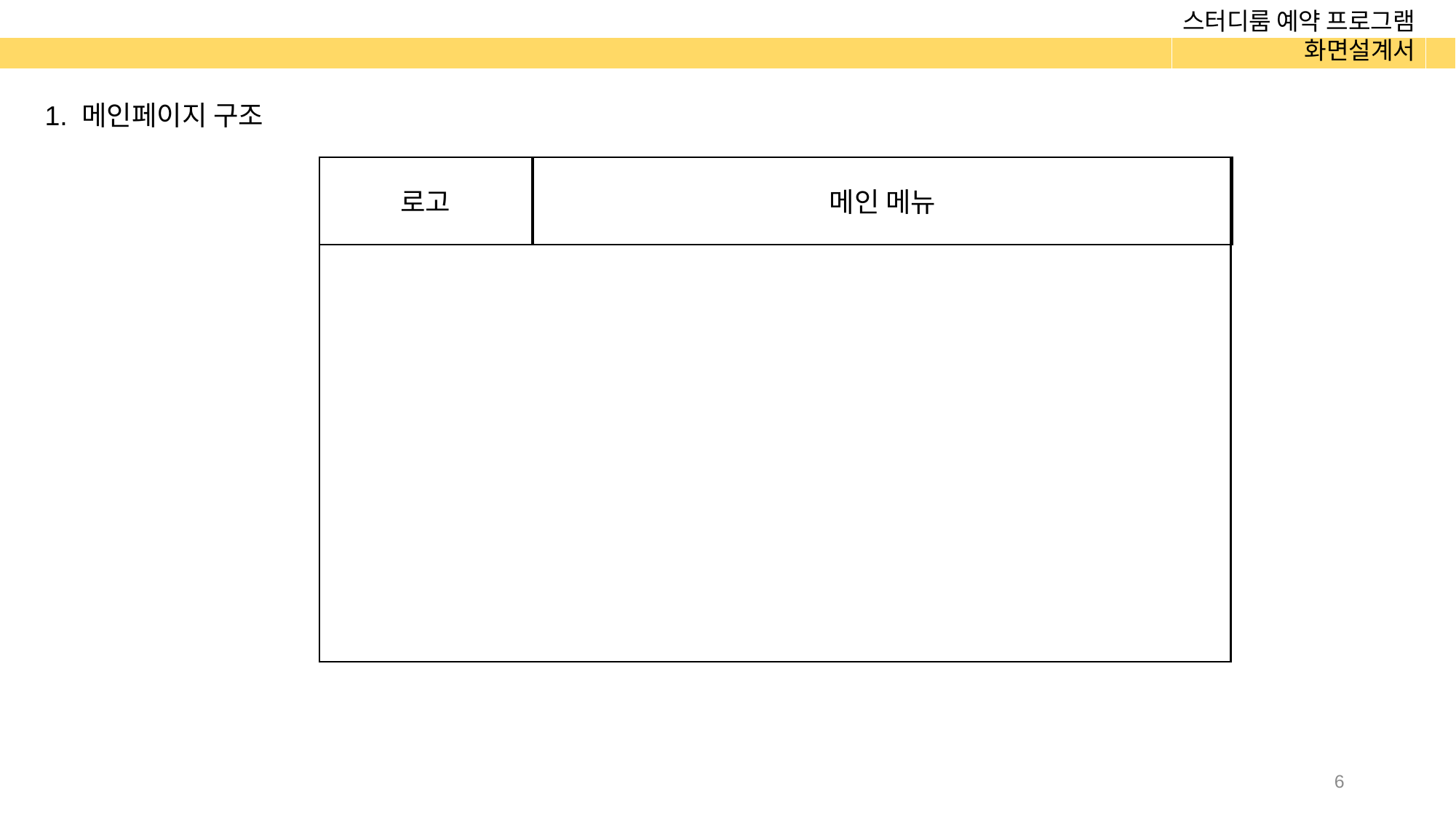

1. 메인페이지 구조

로고
메인 메뉴
6